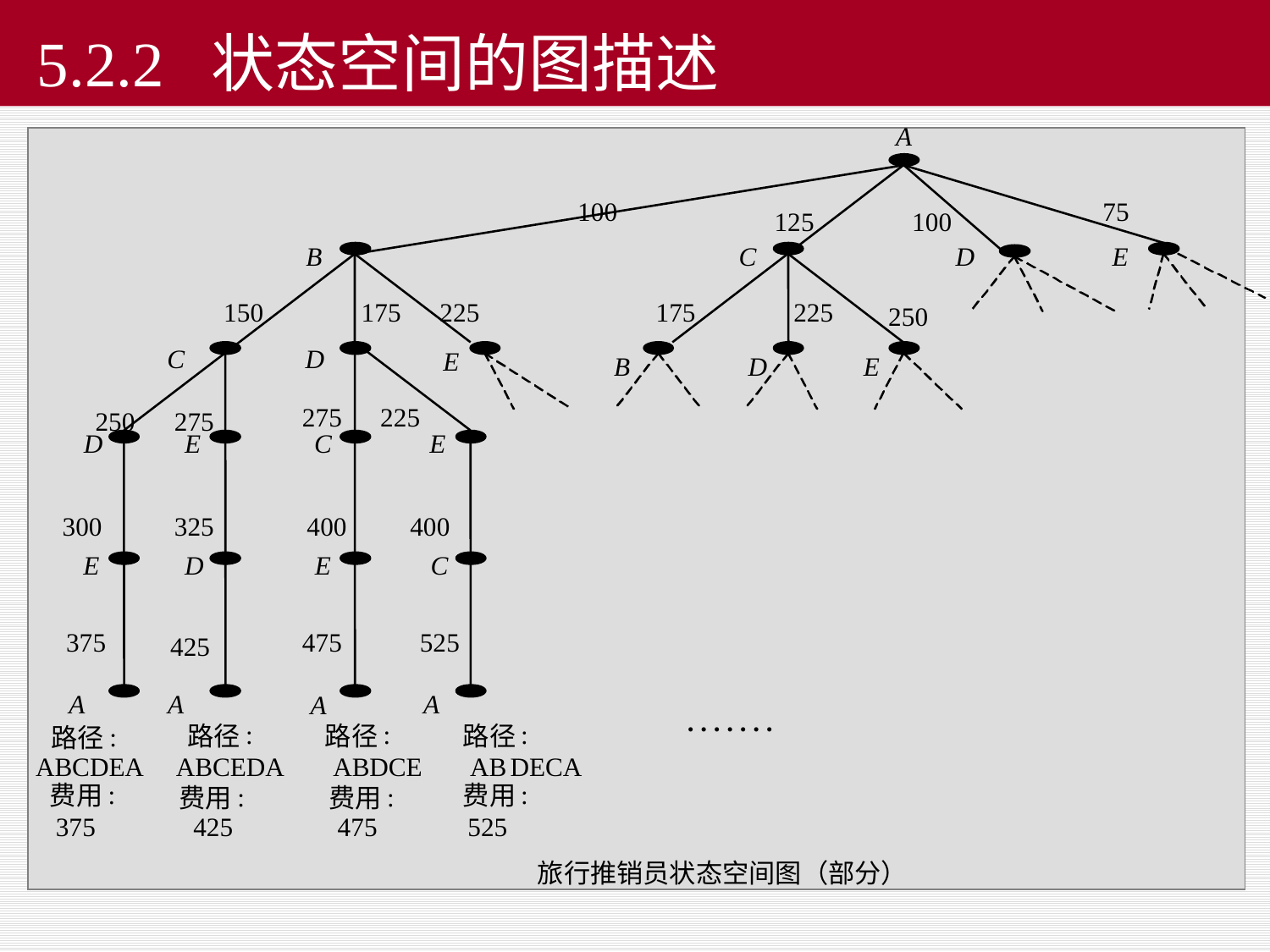

# 5.2.2  状态空间的图描述

A

100

75

125

100

B

C

D

E

150

175

225

175

225

250

C

D

E

B

D

E

275

225

250

275

D

E

C

E

300

325

400

400

E

D

E

C

375

475

525

425

A

A

A

A

. . . . . . .

:

:

:

路径
路径
路径
:

路径

ABCDEA

ABCEDA

ABDCE

AB
DECA

:

:

费用
费用
:

:

费用
费用

  375

  425

475

525

旅行推销员状态空间图（部分）

36